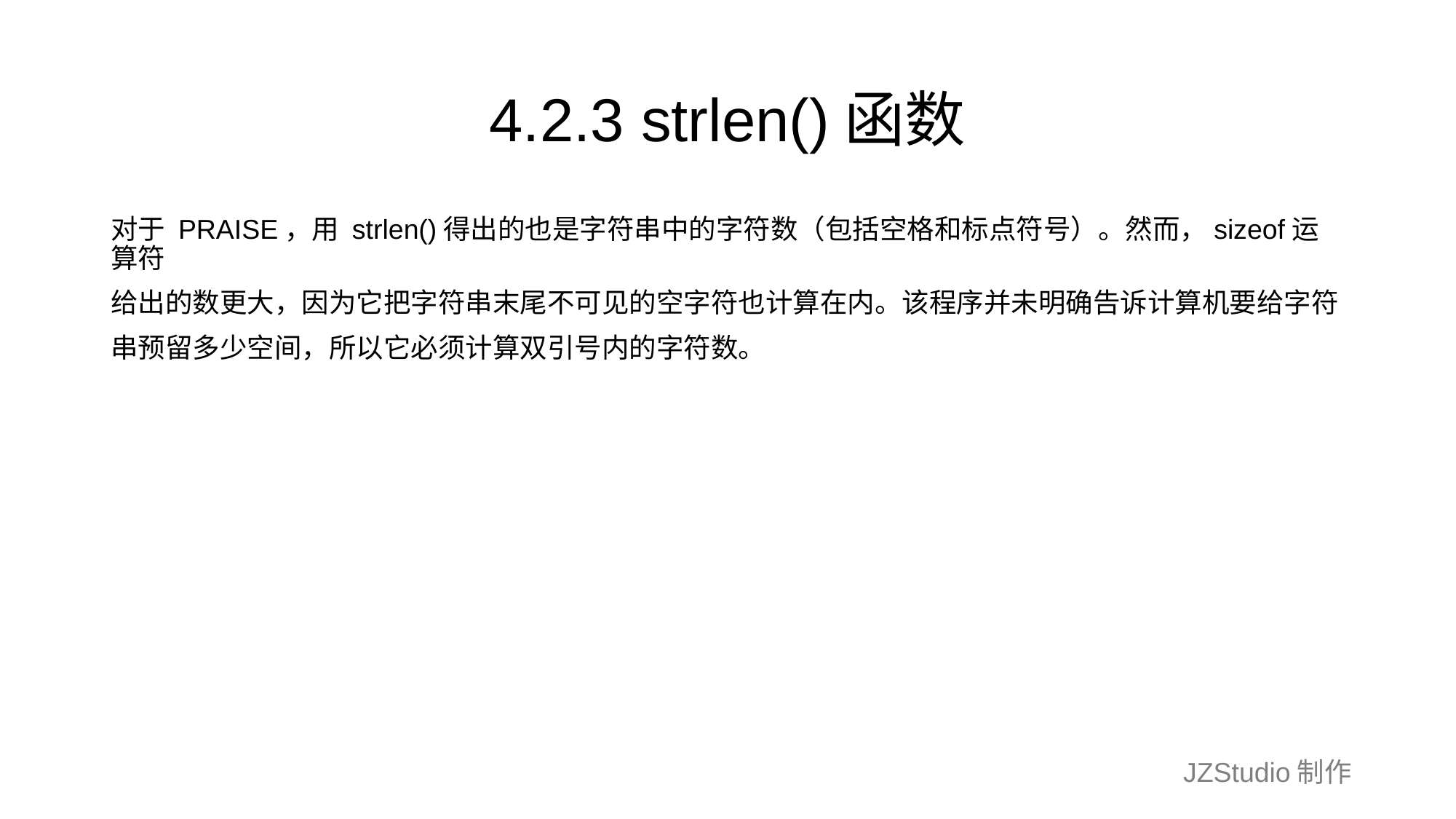

# 4.2.3 strlen()函数
对于 PRAISE，用 strlen()得出的也是字符串中的字符数（包括空格和标点符号）。然而，sizeof运算符
给出的数更大，因为它把字符串末尾不可见的空字符也计算在内。该程序并未明确告诉计算机要给字符
串预留多少空间，所以它必须计算双引号内的字符数。